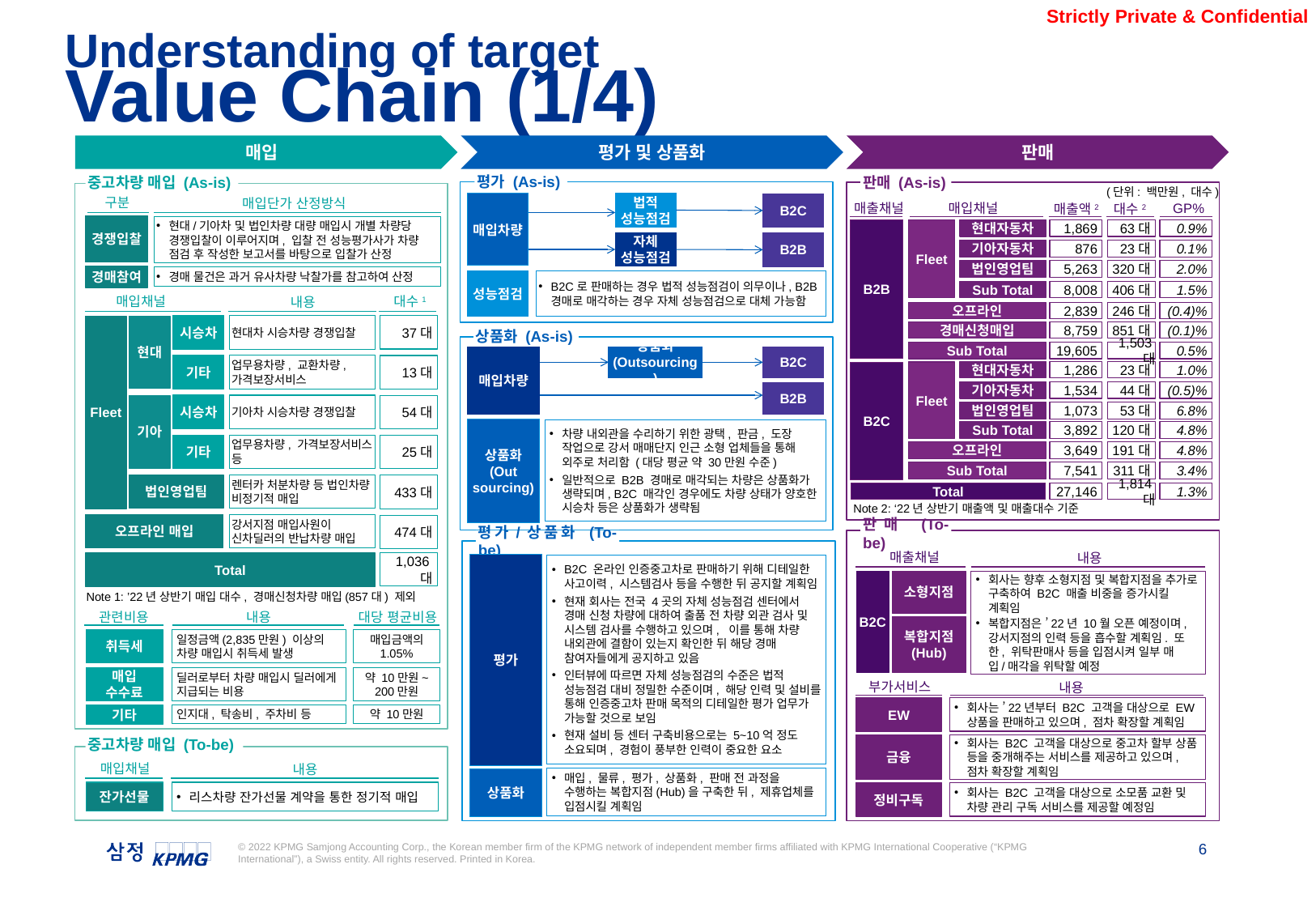

Understanding of target
Value Chain (1/4)
매입
평가 및 상품화
판매

중고차량 매입 (As-is)
판매 (As-is)
평가 (As-is)

(단위: 백만원, 대수)
구분
매입단가 산정방식
매입차량
법적
성능점검
B2C
매출채널
매입채널
GP%
매출액2
대수2
경쟁입찰
현대/기아차 및 법인차량 대량 매입시 개별 차량당  경쟁입찰이 이루어지며, 입찰 전 성능평가사가 차량 점검 후 작성한 보고서를 바탕으로 입찰가 산정
B2B
Fleet
현대자동차
1,869
63대
0.9%
자체
성능점검
B2B
기아자동차
876
23대
0.1%
법인영업팀
5,263
320대
2.0%
경매참여
경매 물건은 과거 유사차량 낙찰가를 참고하여 산정
B2C로 판매하는 경우 법적 성능점검이 의무이나, B2B 경매로 매각하는 경우 자체 성능점검으로 대체 가능함
성능점검
Sub Total
8,008
406대
1.5%
매입채널
대수1
내용
오프라인
2,839
246대
(0.4)%
37대
시승차
현대차 시승차량 경쟁입찰
Fleet
현대
경매신청매입
8,759
851대
(0.1)%
상품화 (As-is)

Sub Total
19,605
1,503대
0.5%
매입차량
상품화
(Outsourcing)
B2C
업무용차량, 교환차량, 가격보장서비스
기타
13대
현대자동차
1,286
23대
1.0%
Fleet
B2C
기아자동차
1,534
44대
(0.5)%
B2B
기아
기아차 시승차량 경쟁입찰
시승차
54대
법인영업팀
1,073
53대
6.8%
상품화
(Out
sourcing)
차량 내외관을 수리하기 위한 광택, 판금, 도장 작업으로 강서 매매단지 인근 소형 업체들을 통해 외주로 처리함 (대당 평균 약 30만원 수준)
일반적으로 B2B 경매로 매각되는 차량은 상품화가 생략되며, B2C 매각인 경우에도 차량 상태가 양호한 시승차 등은 상품화가 생략됨
Sub Total
3,892
120대
4.8%
업무용차량, 가격보장서비스 등
기타
25대
오프라인
3,649
191대
4.8%
Sub Total
7,541
311대
3.4%
법인영업팀
렌터카 처분차량 등 법인차량 비정기적 매입
433대
Total
27,146
1,814대
1.3%
Note 2: ‘22년 상반기 매출액 및 매출대수 기준
오프라인 매입
강서지점 매입사원이 신차딜러의 반납차량 매입
474대
판매 (To-be)
평가/상품화 (To-be)

매출채널
내용
1,036대
Total
평가
B2C 온라인 인증중고차로 판매하기 위해 디테일한 사고이력, 시스템검사 등을 수행한 뒤 공지할 계획임
현재 회사는 전국 4곳의 자체 성능점검 센터에서 경매 신청 차량에 대하여 출품 전 차량 외관 검사 및 시스템 검사를 수행하고 있으며,  이를 통해 차량 내외관에 결함이 있는지 확인한 뒤 해당 경매 참여자들에게 공지하고 있음
인터뷰에 따르면 자체 성능점검의 수준은 법적 성능점검 대비 정밀한 수준이며, 해당 인력 및 설비를 통해 인증중고차 판매 목적의 디테일한 평가 업무가 가능할 것으로 보임
현재 설비 등 센터 구축비용으로는 5~10억 정도 소요되며, 경험이 풍부한 인력이 중요한 요소
B2C
소형지점
회사는 향후 소형지점 및 복합지점을 추가로 구축하여 B2C 매출 비중을 증가시킬 계획임
복합지점은 ’22년 10월 오픈 예정이며, 강서지점의 인력 등을 흡수할 계획임. 또한, 위탁판매사 등을 입점시켜 일부 매입/매각을 위탁할 예정
Note 1: ’22년 상반기 매입 대수, 경매신청차량 매입(857대) 제외
관련비용
내용
대당 평균비용
복합지점
(Hub)
취득세
일정금액(2,835만원) 이상의 차량 매입시 취득세 발생
매입금액의 1.05%
매입
수수료
딜러로부터 차량 매입시 딜러에게 지급되는 비용
약 10만원~
200만원
부가서비스
내용
회사는 ’22년부터 B2C 고객을 대상으로 EW 상품을 판매하고 있으며, 점차 확장할 계획임
EW
인지대, 탁송비, 주차비 등
약 10만원
기타
중고차량 매입 (To-be)
회사는 B2C 고객을 대상으로 중고차 할부 상품 등을 중개해주는 서비스를 제공하고 있으며, 점차 확장할 계획임
금융

매입채널
내용
매입, 물류, 평가, 상품화, 판매 전 과정을 수행하는 복합지점(Hub)을 구축한 뒤, 제휴업체를 입점시킬 계획임
상품화
잔가선물
리스차량 잔가선물 계약을 통한 정기적 매입
회사는 B2C 고객을 대상으로 소모품 교환 및 차량 관리 구독 서비스를 제공할 예정임
정비구독